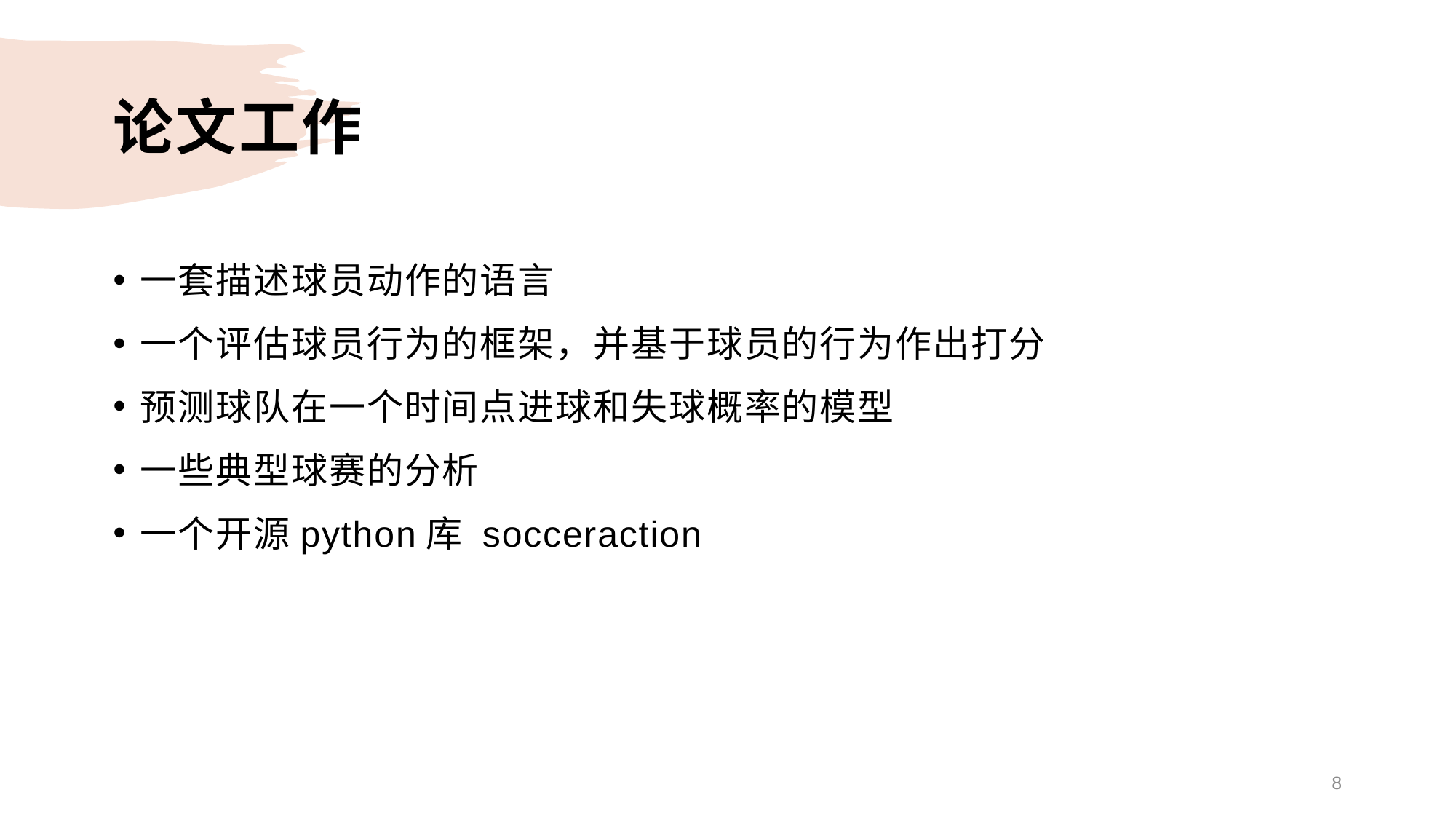

# 论文工作
一套描述球员动作的语言
一个评估球员行为的框架，并基于球员的行为作出打分
预测球队在一个时间点进球和失球概率的模型
一些典型球赛的分析
一个开源python库 socceraction
8